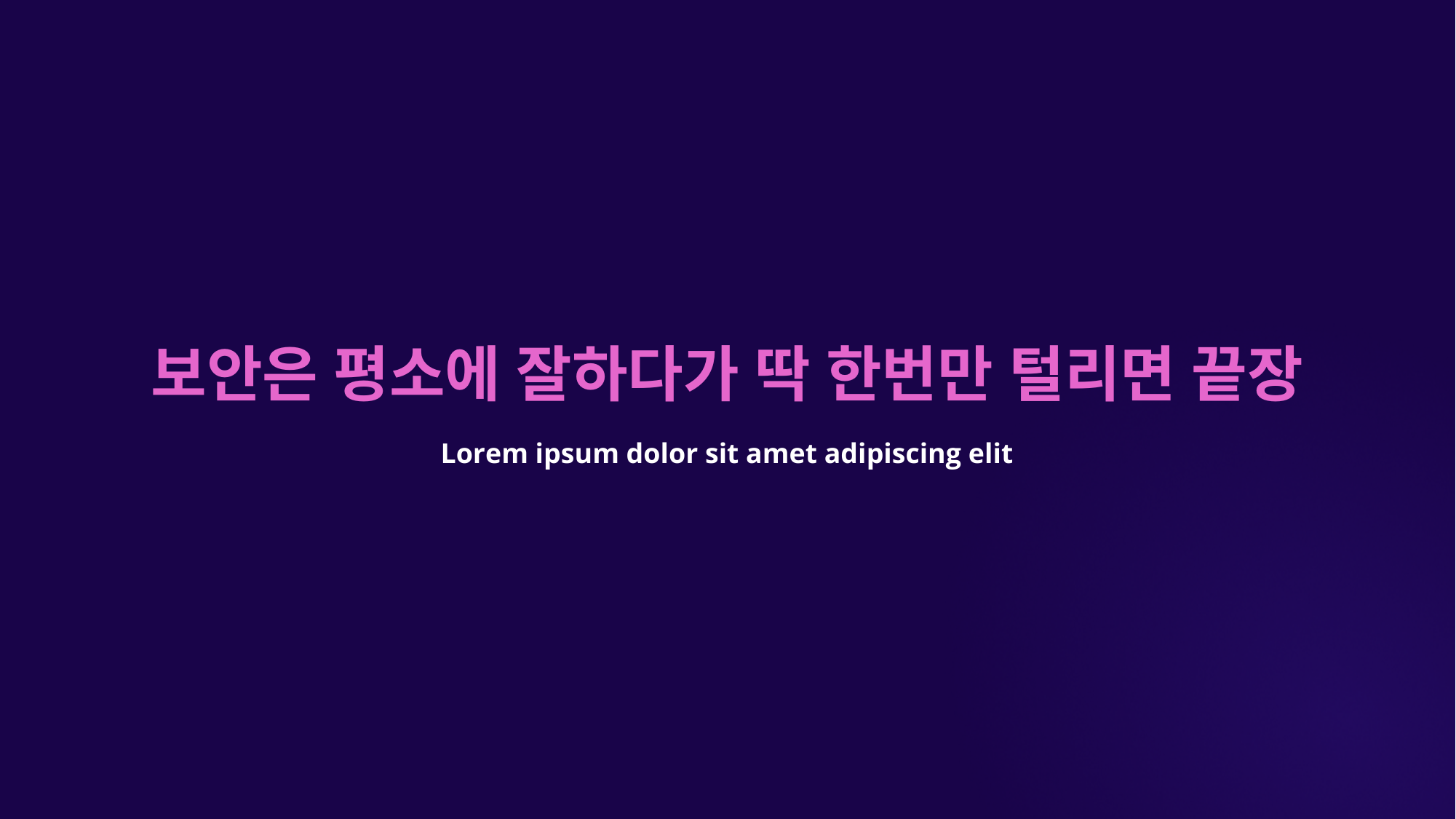

# 보안은 평소에 잘하다가 딱 한번만 털리면 끝장
Lorem ipsum dolor sit amet adipiscing elit